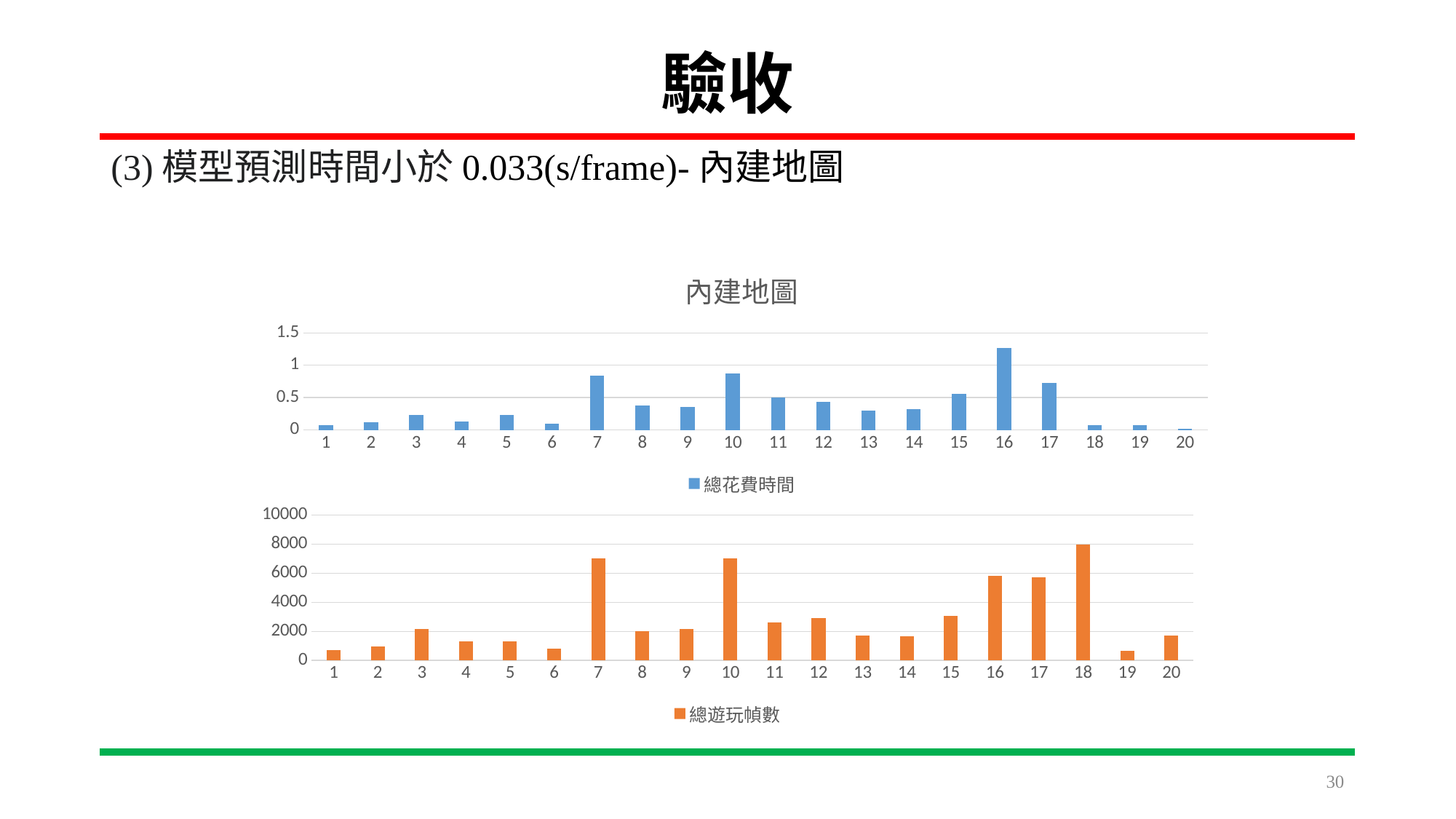

# 驗收
(3)模型預測時間小於0.033(s/frame)-內建地圖

### Chart: 內建地圖

| Category | 總花費時間 |
|---|---|
| 1 | 0.07245445251464823 |
| 2 | 0.1153144836425779 |
| 3 | 0.227005958557129 |
| 4 | 0.1317970752716062 |
| 5 | 0.23249387741088837 |
| 6 | 0.09320998191833468 |
| 7 | 0.8337416648864743 |
| 8 | 0.3720190525054929 |
| 9 | 0.35389447212219205 |
| 10 | 0.8744716644286664 |
| 11 | 0.504176616668675 |
| 12 | 0.436981916427588 |
| 13 | 0.297306537628157 |
| 14 | 0.318390369415265 |
| 15 | 0.552244424819916 |
| 16 | 1.26474165916436 |
| 17 | 0.731976270675618 |
| 18 | 0.0693316459655731 |
| 19 | 0.0795490741729696 |
| 20 | 0.0229177474975575 |

### Chart

| Category | 總遊玩幀數 |
|---|---|
| 1 | 729.0 |
| 2 | 965.0 |
| 3 | 2146.0 |
| 4 | 1330.0 |
| 5 | 1310.0 |
| 6 | 831.0 |
| 7 | 7042.0 |
| 8 | 2032.0 |
| 9 | 2166.0 |
| 10 | 7015.0 |
| 11 | 2597.0 |
| 12 | 2928.0 |
| 13 | 1700.0 |
| 14 | 1661.0 |
| 15 | 3062.0 |
| 16 | 5821.0 |
| 17 | 5702.0 |
| 18 | 8000.0 |
| 19 | 664.0 |
| 20 | 1722.0 |
30